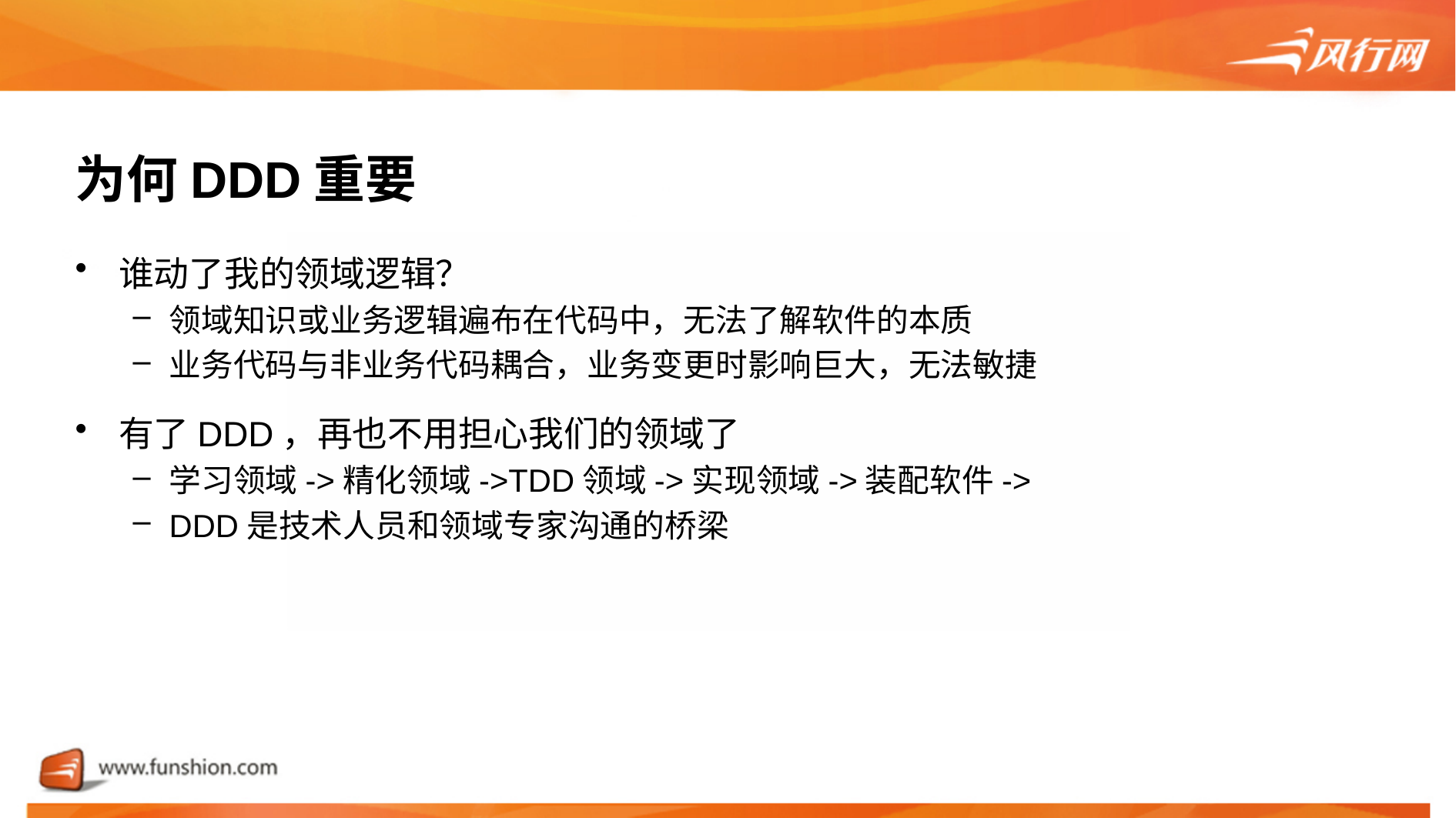

# 为何DDD重要
谁动了我的领域逻辑？
领域知识或业务逻辑遍布在代码中，无法了解软件的本质
业务代码与非业务代码耦合，业务变更时影响巨大，无法敏捷
有了DDD，再也不用担心我们的领域了
学习领域->精化领域->TDD领域->实现领域->装配软件->
DDD是技术人员和领域专家沟通的桥梁